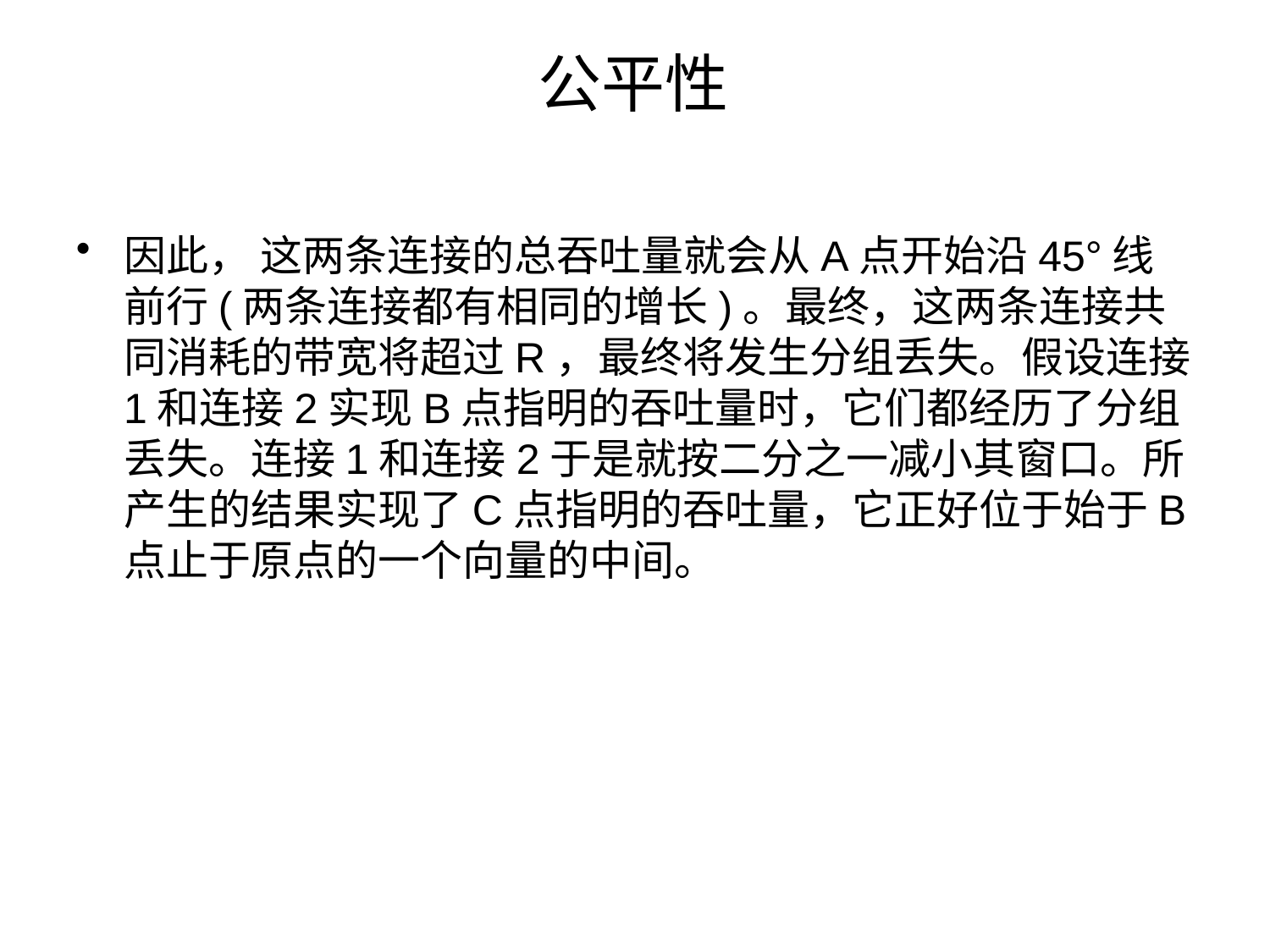

# 公平性
因此， 这两条连接的总吞吐量就会从A点开始沿45°线前行(两条连接都有相同的增长)。最终，这两条连接共同消耗的带宽将超过R，最终将发生分组丢失。假设连接1和连接2实现B点指明的吞吐量时，它们都经历了分组丢失。连接1和连接2于是就按二分之一减小其窗口。所产生的结果实现了C点指明的吞吐量，它正好位于始于B点止于原点的一个向量的中间。